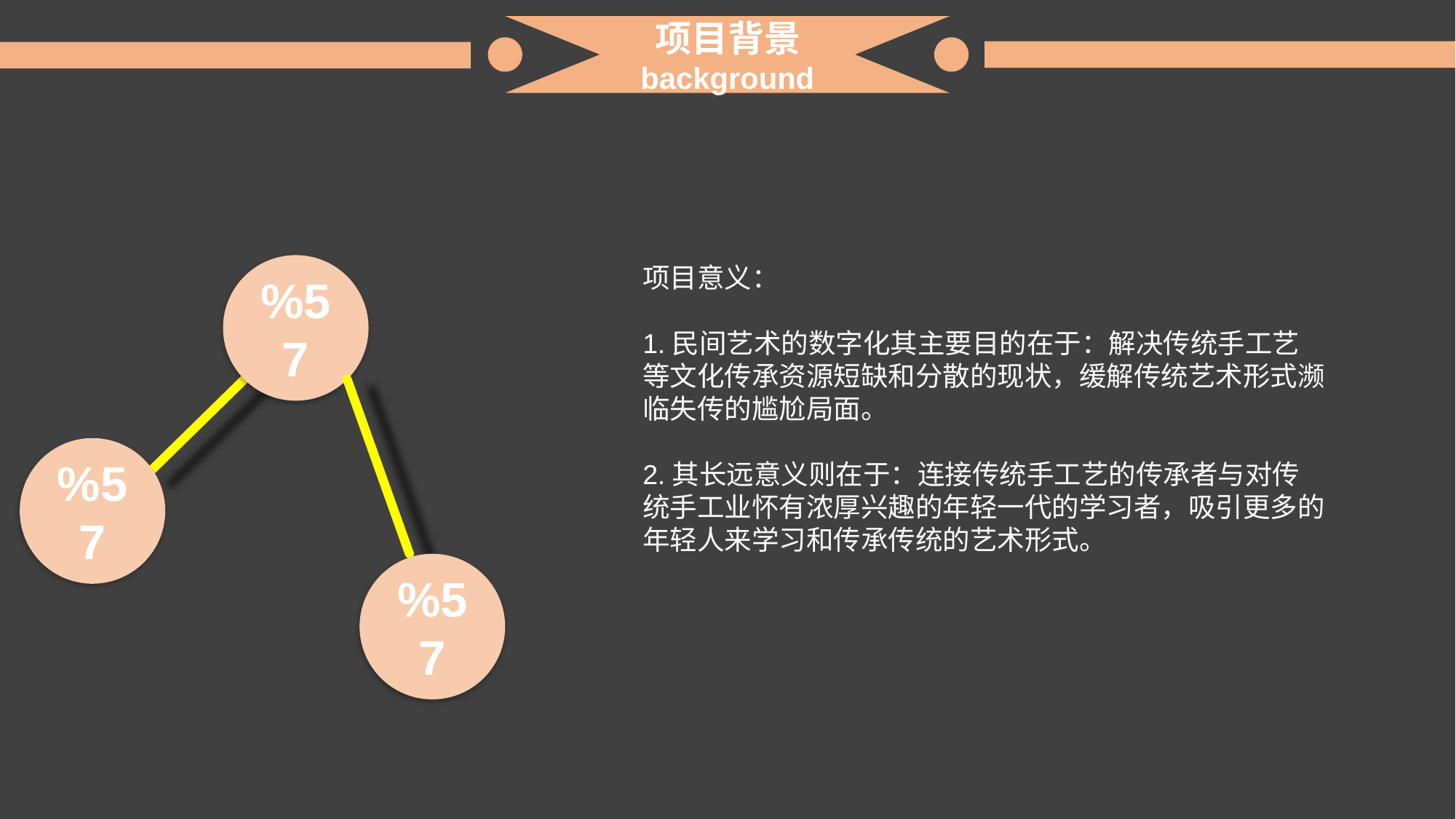

项目背景
background

%57
项目意义：

1.民间艺术的数字化其主要目的在于：解决传统手工艺等文化传承资源短缺和分散的现状，缓解传统艺术形式濒临失传的尴尬局面。

2.其长远意义则在于：连接传统手工艺的传承者与对传统手工业怀有浓厚兴趣的年轻一代的学习者，吸引更多的年轻人来学习和传承传统的艺术形式。
%57
%57